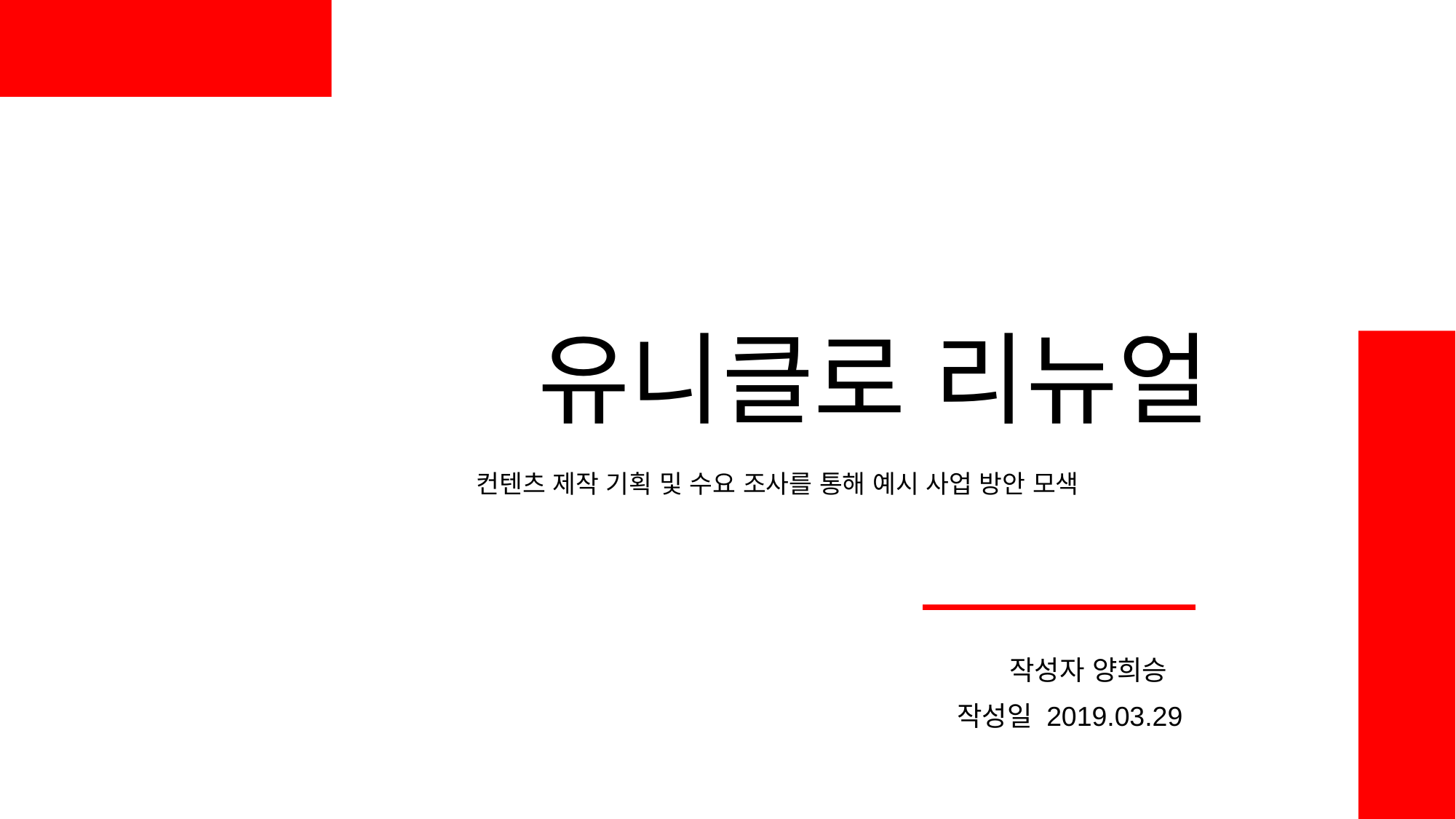

유니클로 리뉴얼
컨텐츠 제작 기획 및 수요 조사를 통해 예시 사업 방안 모색

작성자 양희승
작성일 2019.03.29